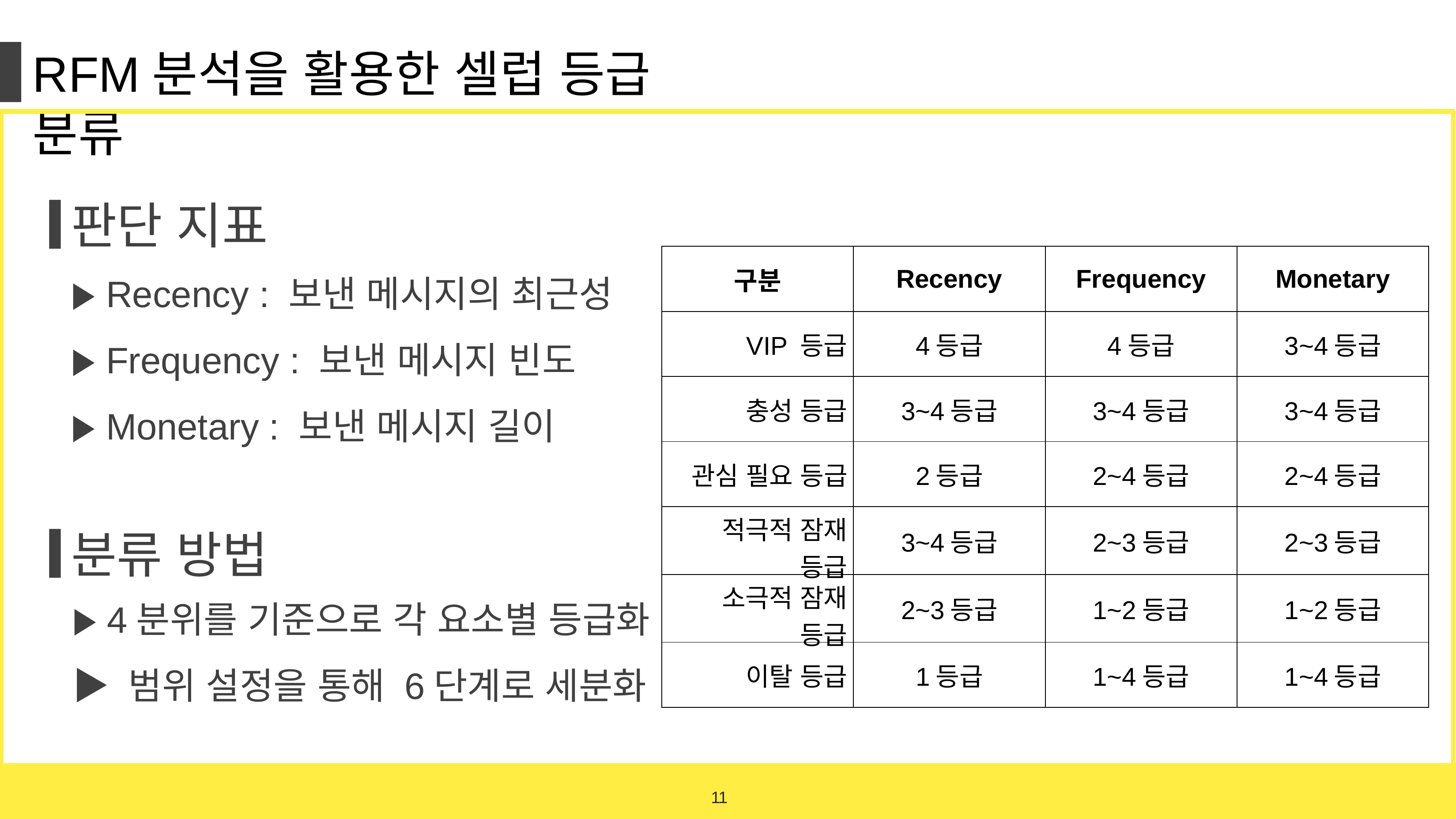

RFM분석을 활용한 셀럽 등급 분류

판단 지표

| 구분 | Recency | Frequency | Monetary |
| --- | --- | --- | --- |
| VIP 등급 | 4등급 | 4등급 | 3~4등급 |
| 충성 등급 | 3~4등급 | 3~4등급 | 3~4등급 |
| 관심 필요 등급 | 2등급 | 2~4등급 | 2~4등급 |
| 적극적 잠재 등급 | 3~4등급 | 2~3등급 | 2~3등급 |
| 소극적 잠재 등급 | 2~3등급 | 1~2등급 | 1~2등급 |
| 이탈 등급 | 1등급 | 1~4등급 | 1~4등급 |
▶ Recency : 보낸 메시지의 최근성
▶ Frequency : 보낸 메시지 빈도
▶ Monetary : 보낸 메시지 길이
분류 방법

▶ 4분위를 기준으로 각 요소별 등급화
▶ 범위 설정을 통해 6단계로 세분화